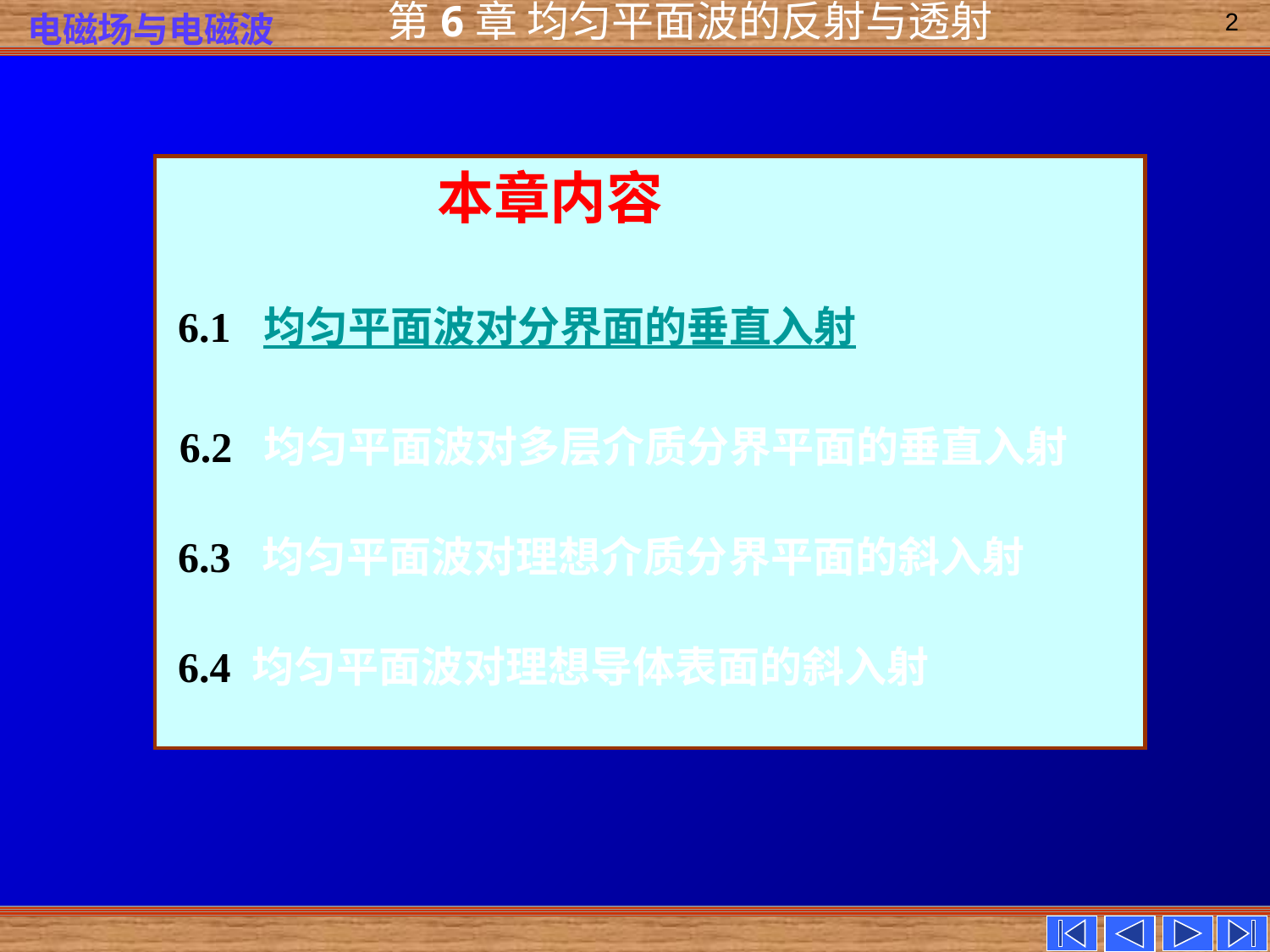

2
                       本章内容
 6.1  均匀平面波对分界面的垂直入射
 6.2  均匀平面波对多层介质分界平面的垂直入射
 6.3  均匀平面波对理想介质分界平面的斜入射
 6.4 均匀平面波对理想导体表面的斜入射